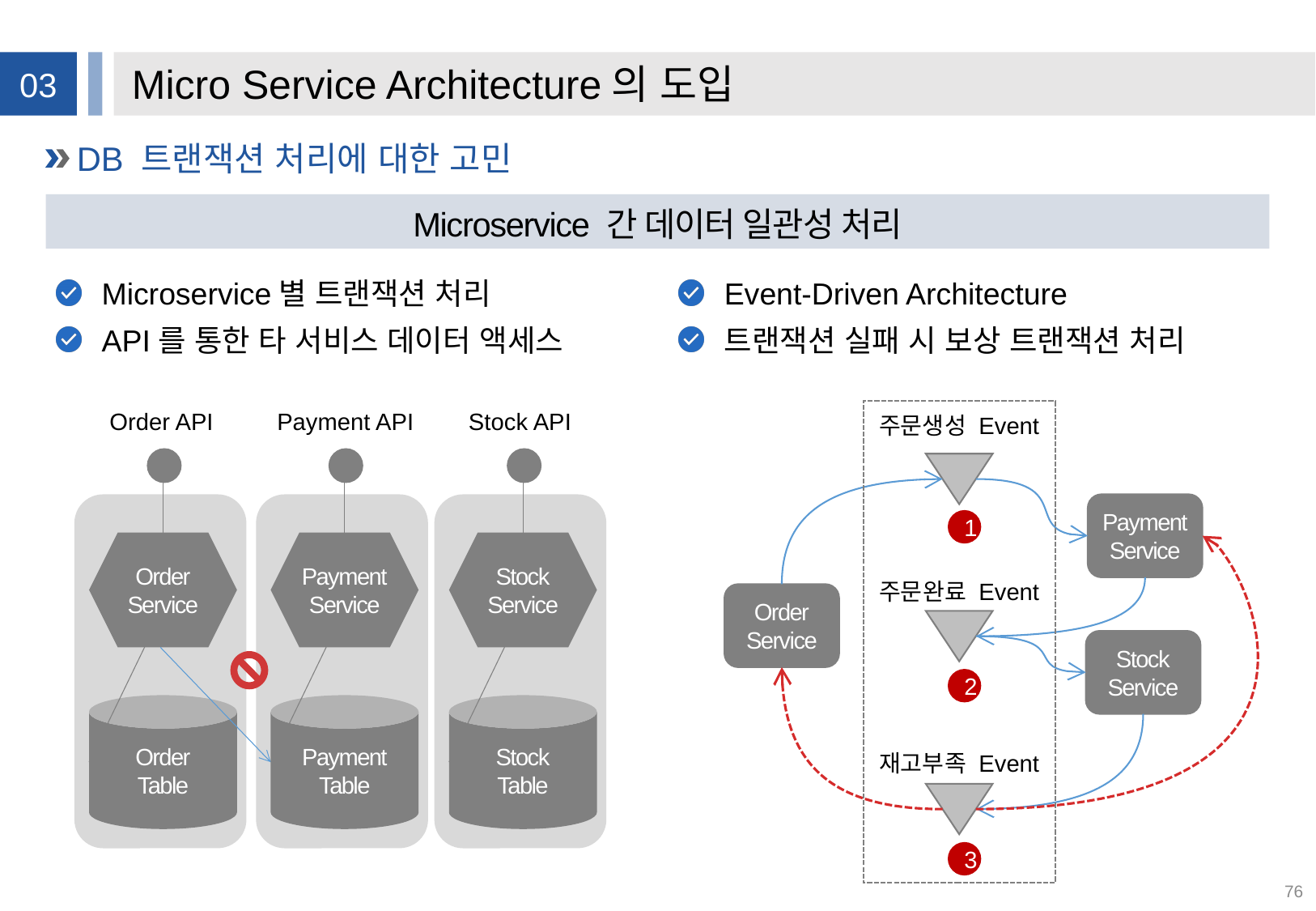

# Micro Service Architecture의 도입
03
DB 트랜잭션 처리에 대한 고민
Microservice 간 데이터 일관성 처리
Microservice별 트랜잭션 처리
API를 통한 타 서비스 데이터 액세스
Event-Driven Architecture
트랜잭션 실패 시 보상 트랜잭션 처리
Order API
Payment API
Stock API

주문생성 Event

Payment
Service
1
Order
Service
Payment
Service
Stock
Service
주문완료 Event
Order
Service

Stock
Service

2
Order
Table
Payment
Table
Stock
Table
재고부족 Event

3
76